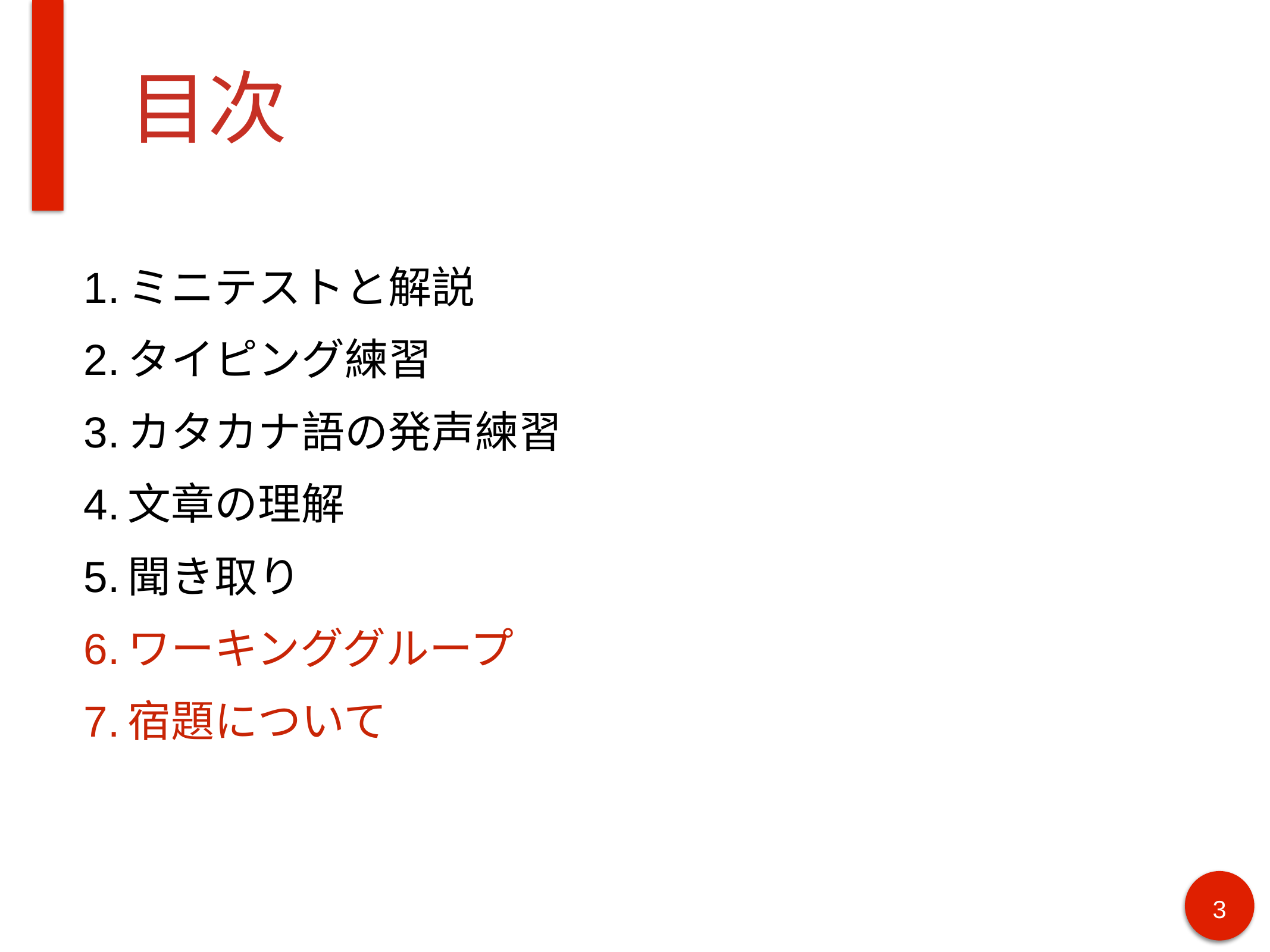

# 目次
ミニテストと解説
タイピング練習
カタカナ語の発声練習
文章の理解
聞き取り
ワーキンググループ
宿題について

3